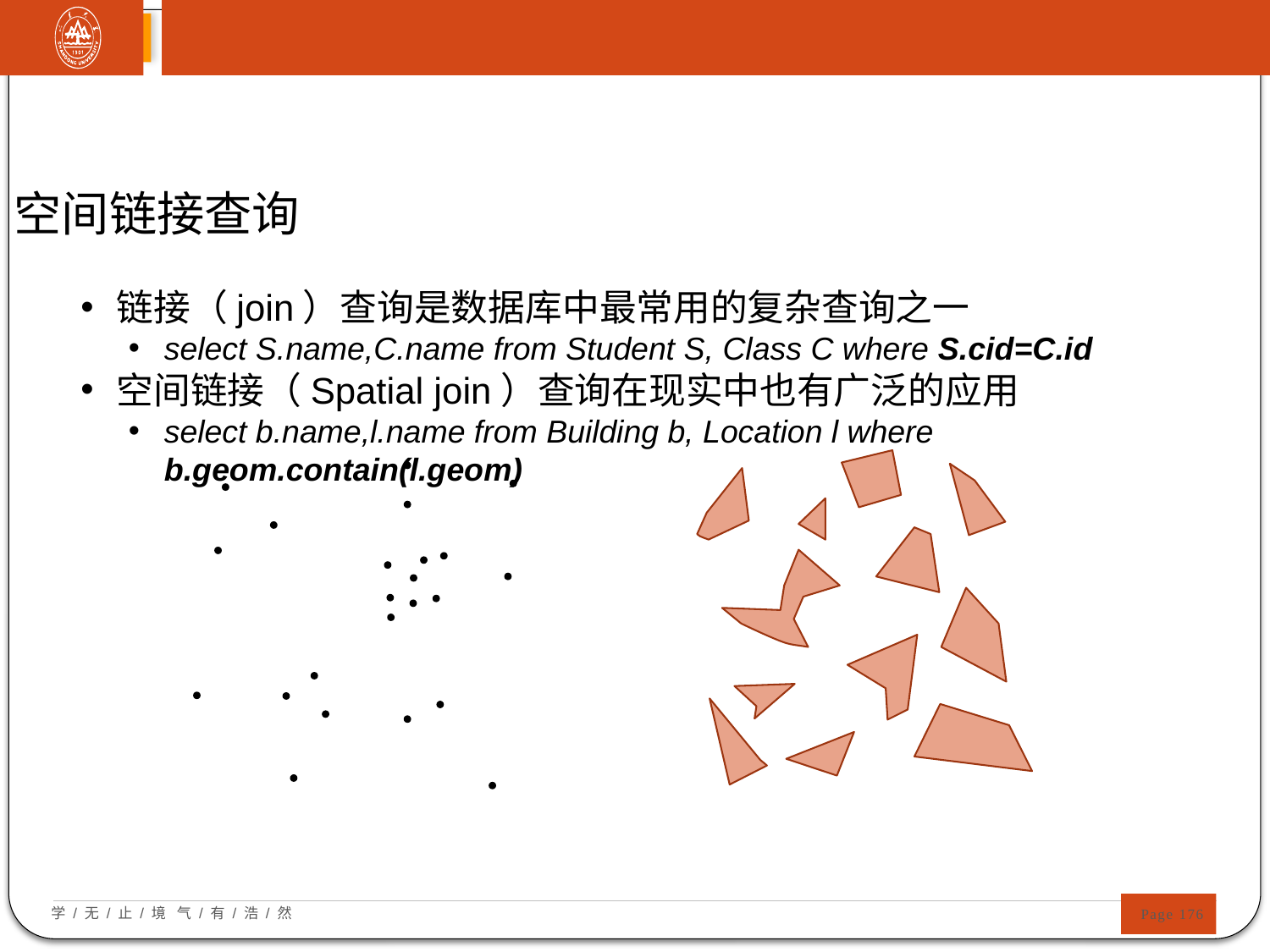

空间链接查询
链接（join）查询是数据库中最常用的复杂查询之一
select S.name,C.name from Student S, Class C where S.cid=C.id
空间链接（Spatial join）查询在现实中也有广泛的应用
select b.name,l.name from Building b, Location l where b.geom.contain(l.geom)

  Page 176